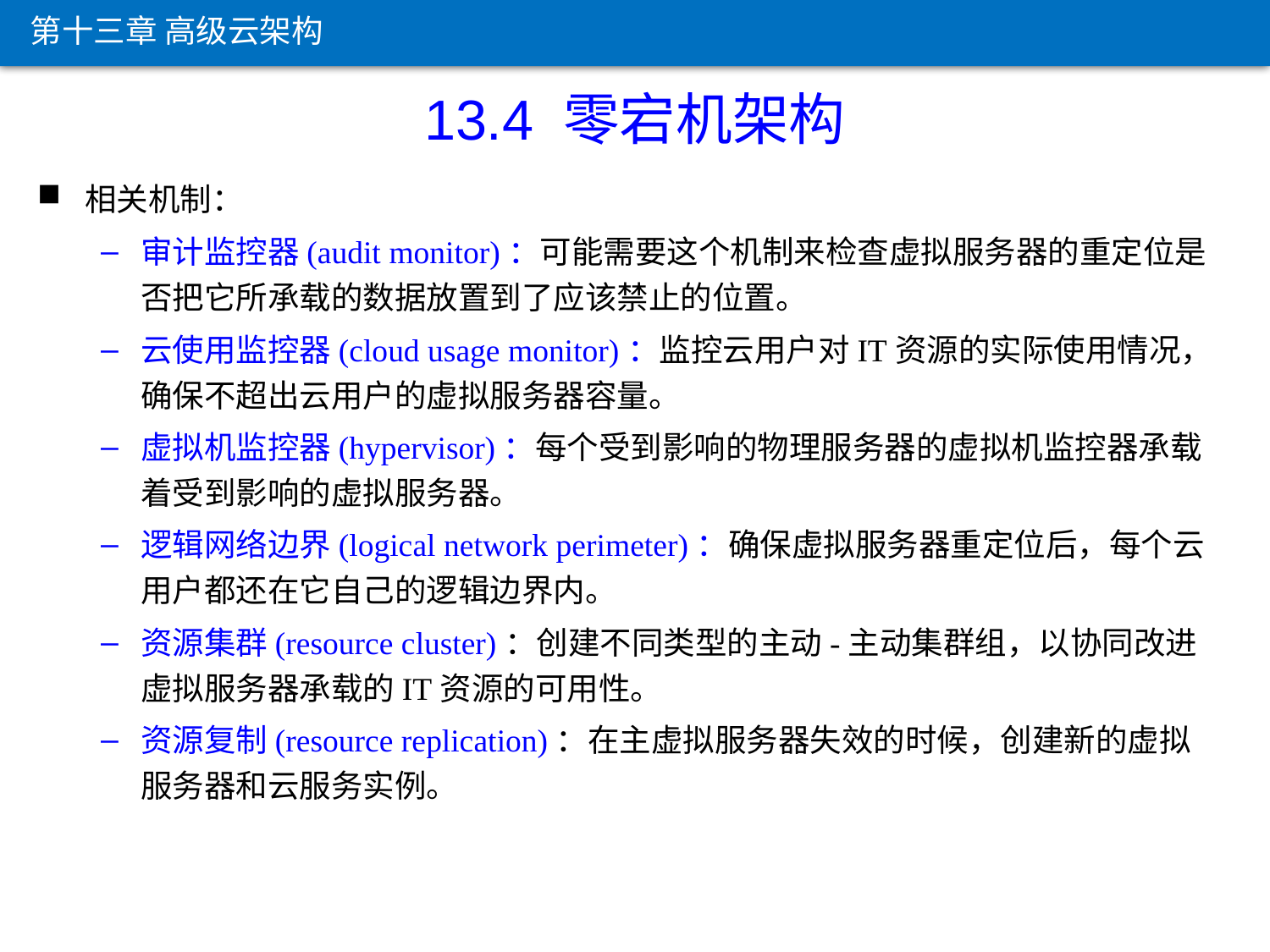

第十三章 高级云架构
13.4 零宕机架构
相关机制：
审计监控器(audit monitor)：可能需要这个机制来检查虚拟服务器的重定位是否把它所承载的数据放置到了应该禁止的位置。
云使用监控器(cloud usage monitor)：监控云用户对IT资源的实际使用情况，确保不超出云用户的虚拟服务器容量。
虚拟机监控器(hypervisor)：每个受到影响的物理服务器的虚拟机监控器承载着受到影响的虚拟服务器。
逻辑网络边界(logical network perimeter)：确保虚拟服务器重定位后，每个云用户都还在它自己的逻辑边界内。
资源集群(resource cluster)：创建不同类型的主动-主动集群组，以协同改进虚拟服务器承载的IT资源的可用性。
资源复制(resource replication)：在主虚拟服务器失效的时候，创建新的虚拟服务器和云服务实例。
25